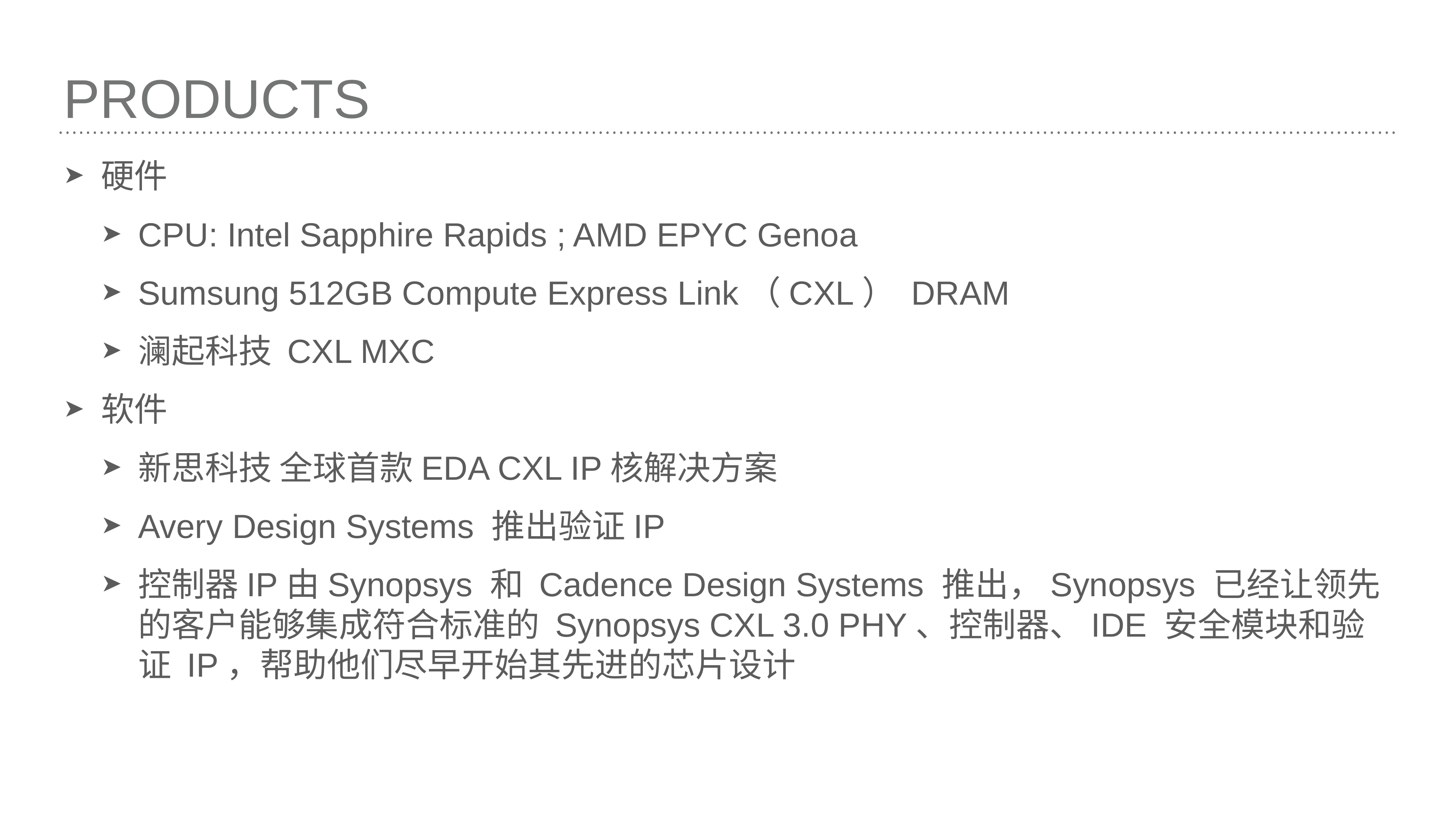

# products

硬件
CPU: Intel Sapphire Rapids ; AMD EPYC Genoa
Sumsung 512GB Compute Express Link（CXL） DRAM
澜起科技 CXL MXC
软件
新思科技 全球首款EDA CXL IP核解决方案
Avery Design Systems 推出验证IP
控制器IP由Synopsys 和 Cadence Design Systems 推出，Synopsys 已经让领先的客户能够集成符合标准的 Synopsys CXL 3.0 PHY、控制器、IDE 安全模块和验证 IP，帮助他们尽早开始其先进的芯片设计